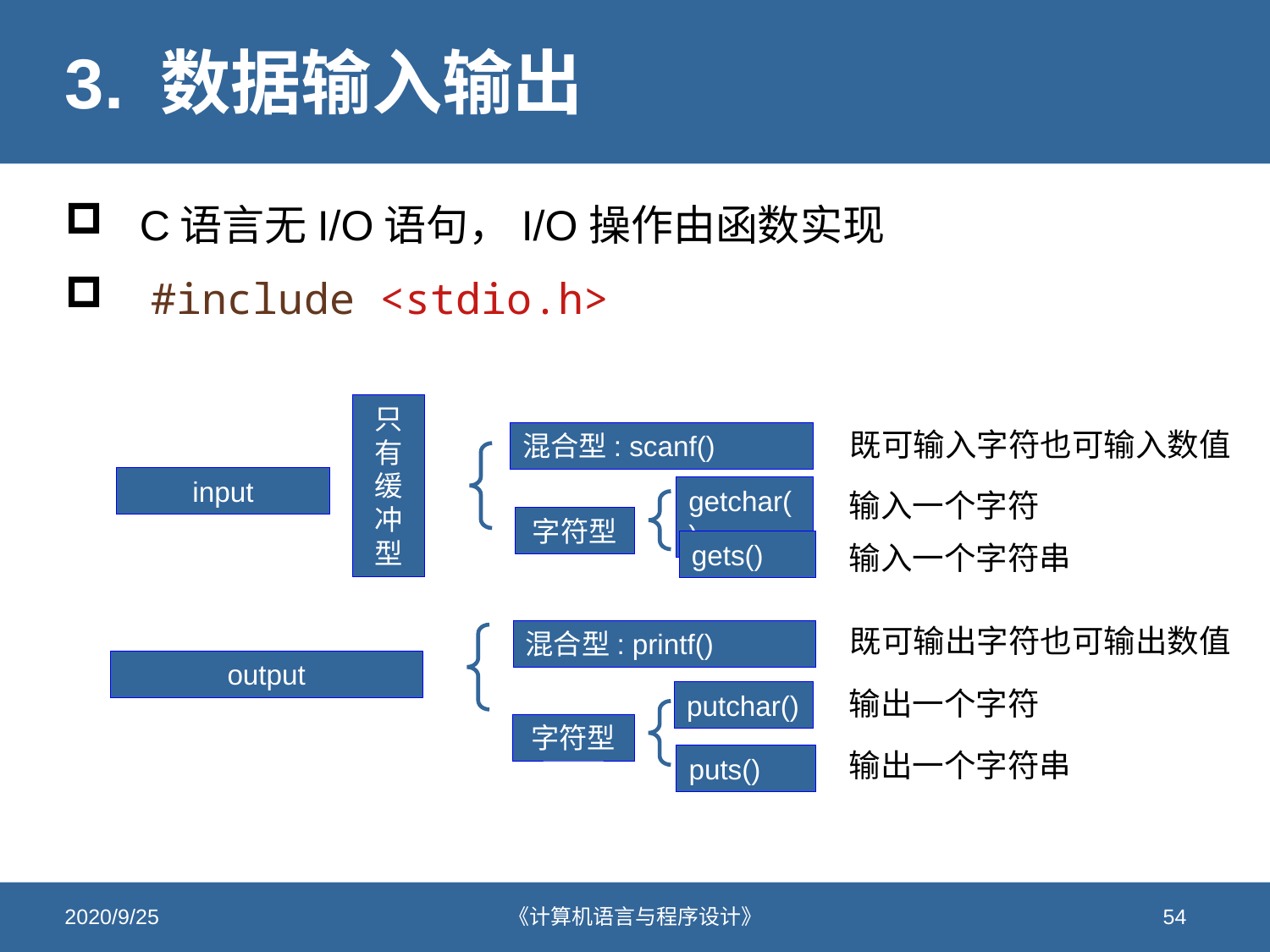

# 3. 数据输入输出
C语言无I/O语句，I/O操作由函数实现
 #include <stdio.h>

只有缓冲型
既可输入字符也可输入数值
混合型: scanf()

input
getchar()
输入一个字符

字符型
gets()
输入一个字符串
既可输出字符也可输出数值
混合型: printf()

output
输出一个字符
putchar()

字符型
输出一个字符串
puts()
2020/9/25
《计算机语言与程序设计》
54